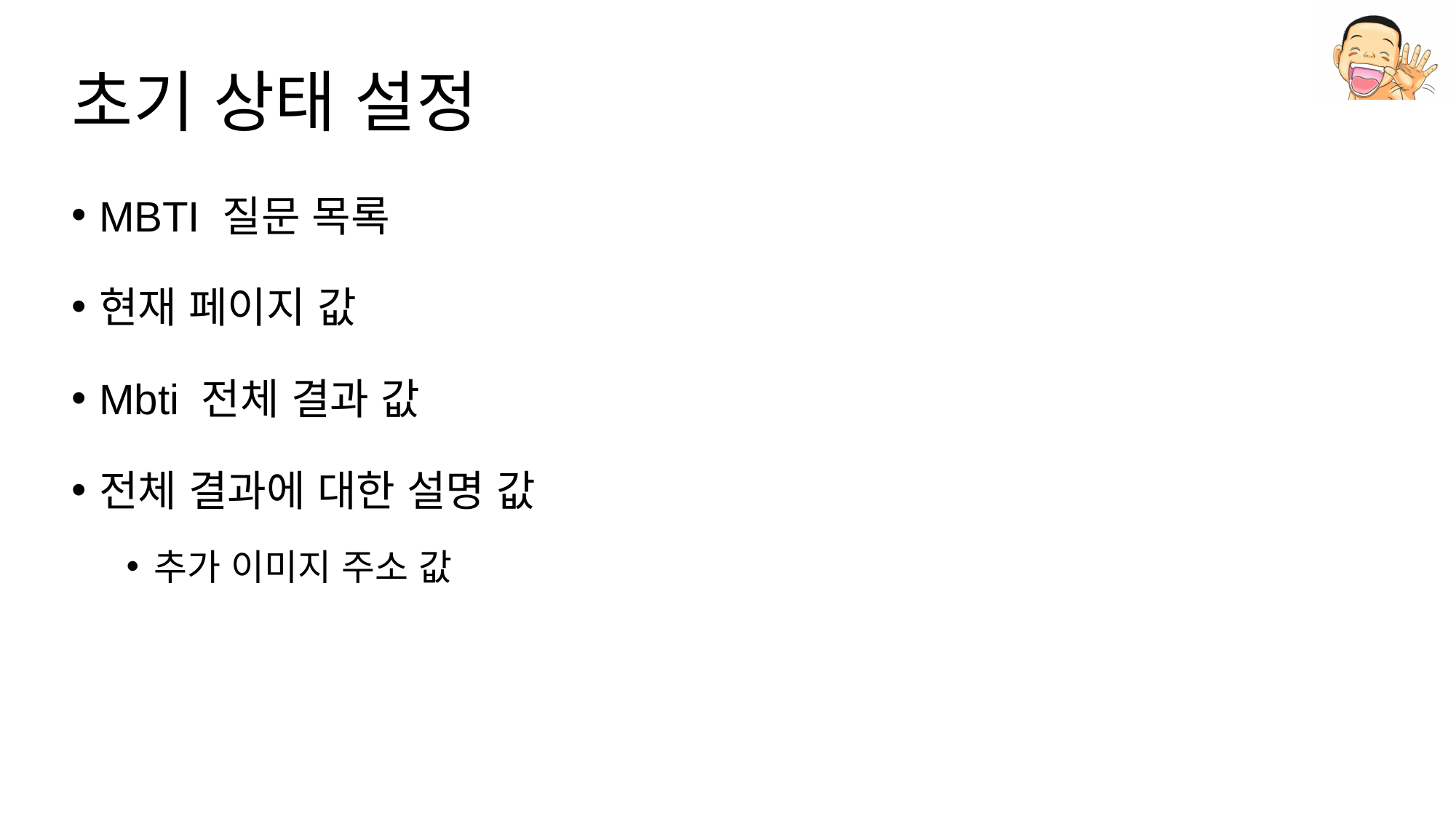

# 초기 상태 설정
MBTI 질문 목록
현재 페이지 값
Mbti 전체 결과 값
전체 결과에 대한 설명 값
추가 이미지 주소 값